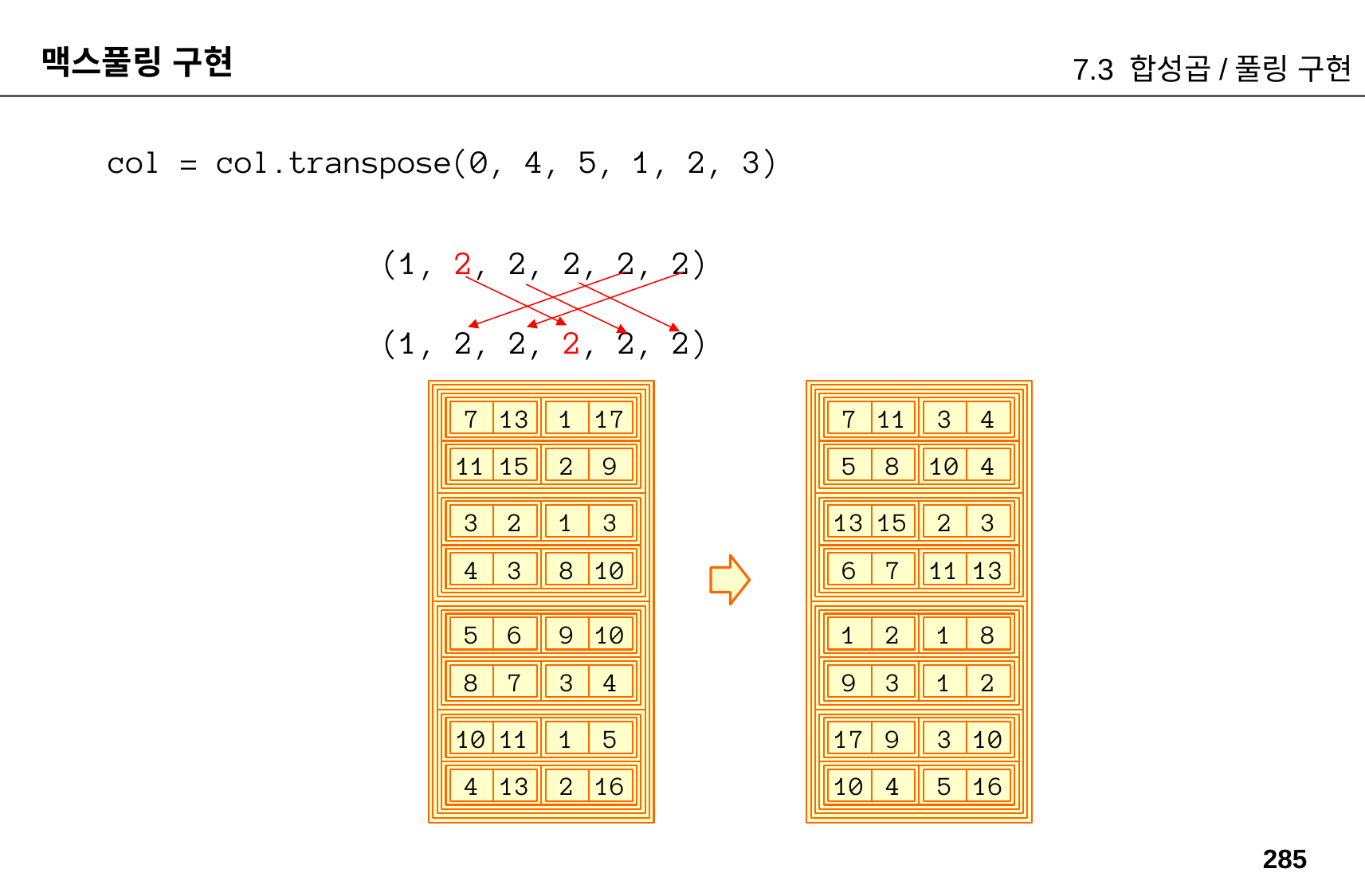

맥스풀링 구현
7.3 합성곱/풀링 구현
col = col.transpose(0, 4, 5, 1, 2, 3)
               (1, 2, 2, 2, 2, 2)

               (1, 2, 2, 2, 2, 2)

7
13
1
17
7
11
3
4

11
15
2
9
5
8
10
4

3
2
1
3
13
15
2
3

4
3
8
10
6
7
11
13

5
6
9
10
1
2
1
8

8
7
3
4
9
3
1
2

10
11
1
5
17
9
3
10

4
13
2
16
10
4
5
16